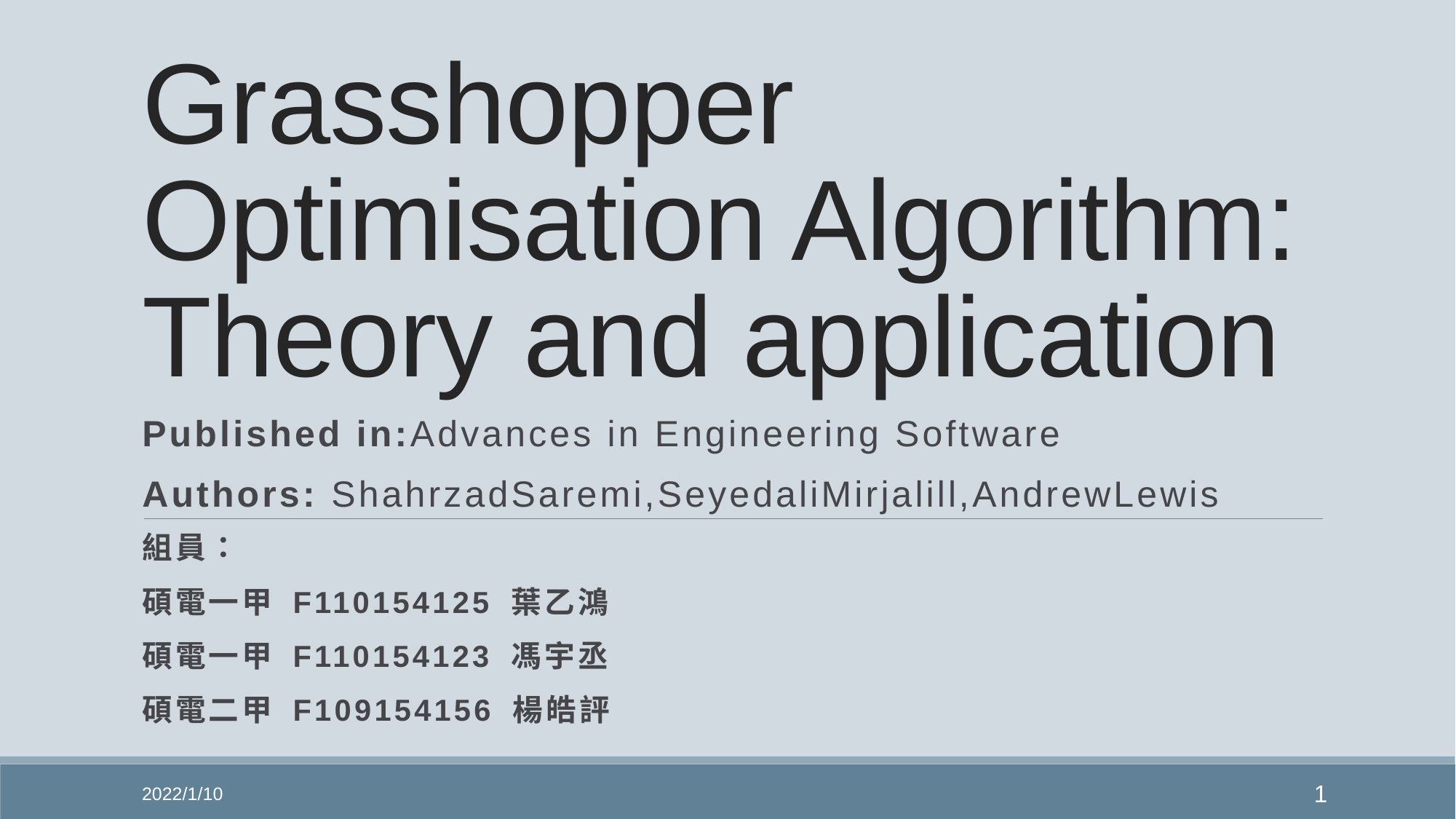

# Grasshopper Optimisation Algorithm: Theory and application
Published in:Advances in Engineering Software
Authors: ShahrzadSaremi,SeyedaliMirjalill,AndrewLewis
組員：
碩電一甲 F110154125 葉乙鴻
碩電一甲 F110154123 馮宇丞
碩電二甲 F109154156 楊皓評
2022/1/10
1